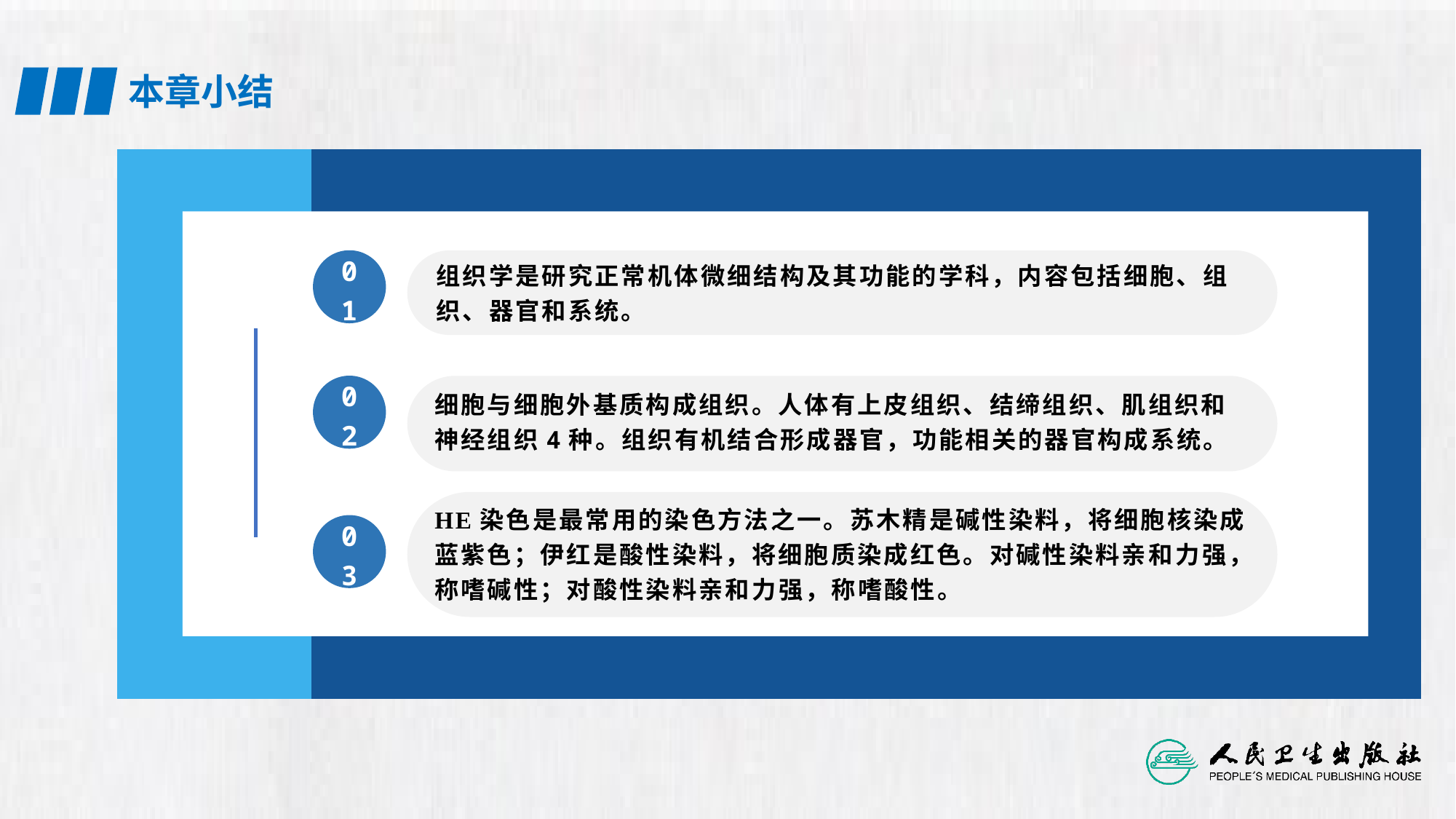

组织学是研究正常机体微细结构及其功能的学科，内容包括细胞、组织、器官和系统。
01

细胞与细胞外基质构成组织。人体有上皮组织、结缔组织、肌组织和神经组织4种。组织有机结合形成器官，功能相关的器官构成系统。
02

HE染色是最常用的染色方法之一。苏木精是碱性染料，将细胞核染成蓝紫色；伊红是酸性染料，将细胞质染成红色。对碱性染料亲和力强，称嗜碱性；对酸性染料亲和力强，称嗜酸性。

03